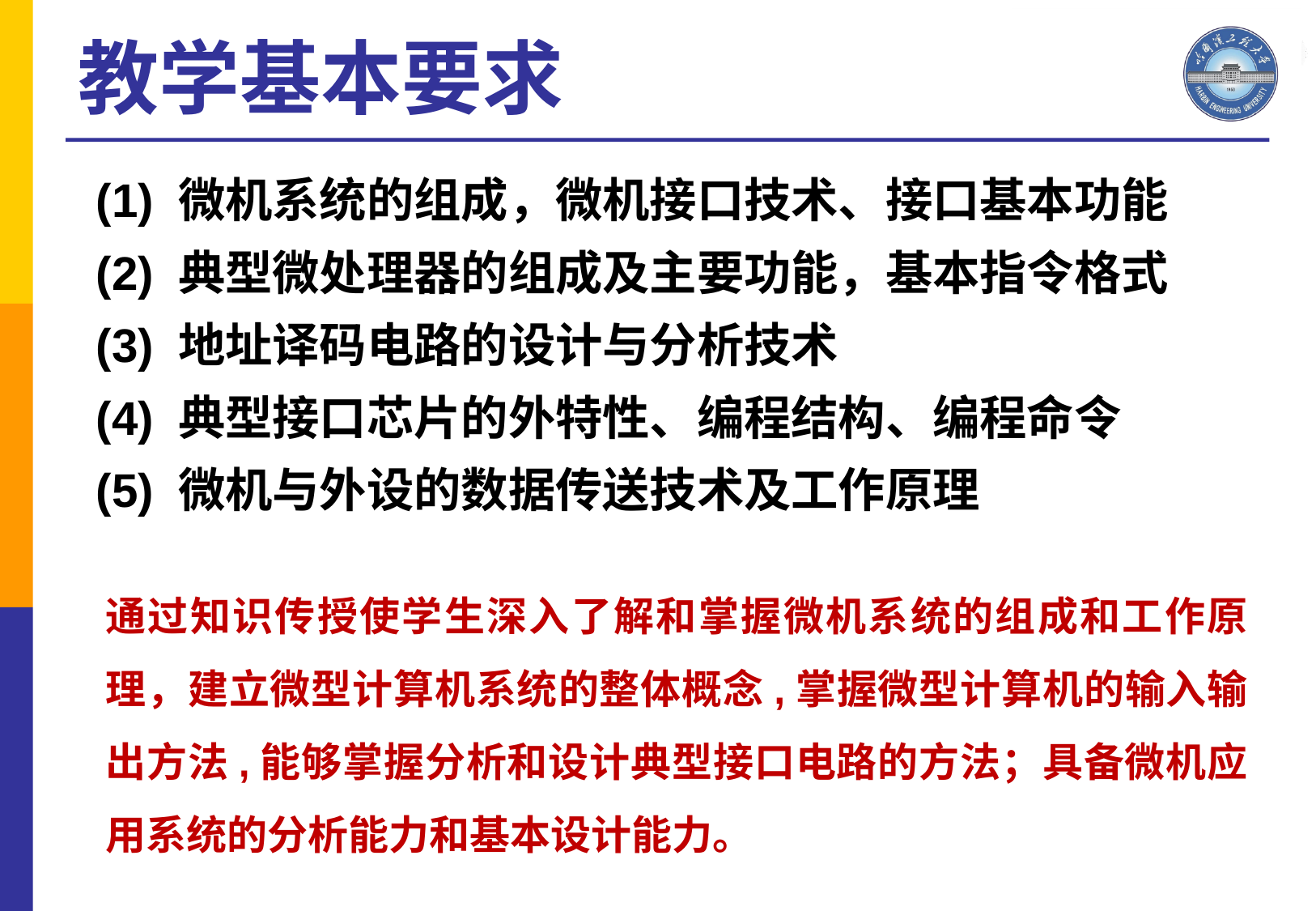

教学基本要求
(1) 微机系统的组成，微机接口技术、接口基本功能
(2) 典型微处理器的组成及主要功能，基本指令格式
(3) 地址译码电路的设计与分析技术
(4) 典型接口芯片的外特性、编程结构、编程命令
(5) 微机与外设的数据传送技术及工作原理
通过知识传授使学生深入了解和掌握微机系统的组成和工作原理，建立微型计算机系统的整体概念,掌握微型计算机的输入输出方法,能够掌握分析和设计典型接口电路的方法；具备微机应用系统的分析能力和基本设计能力。